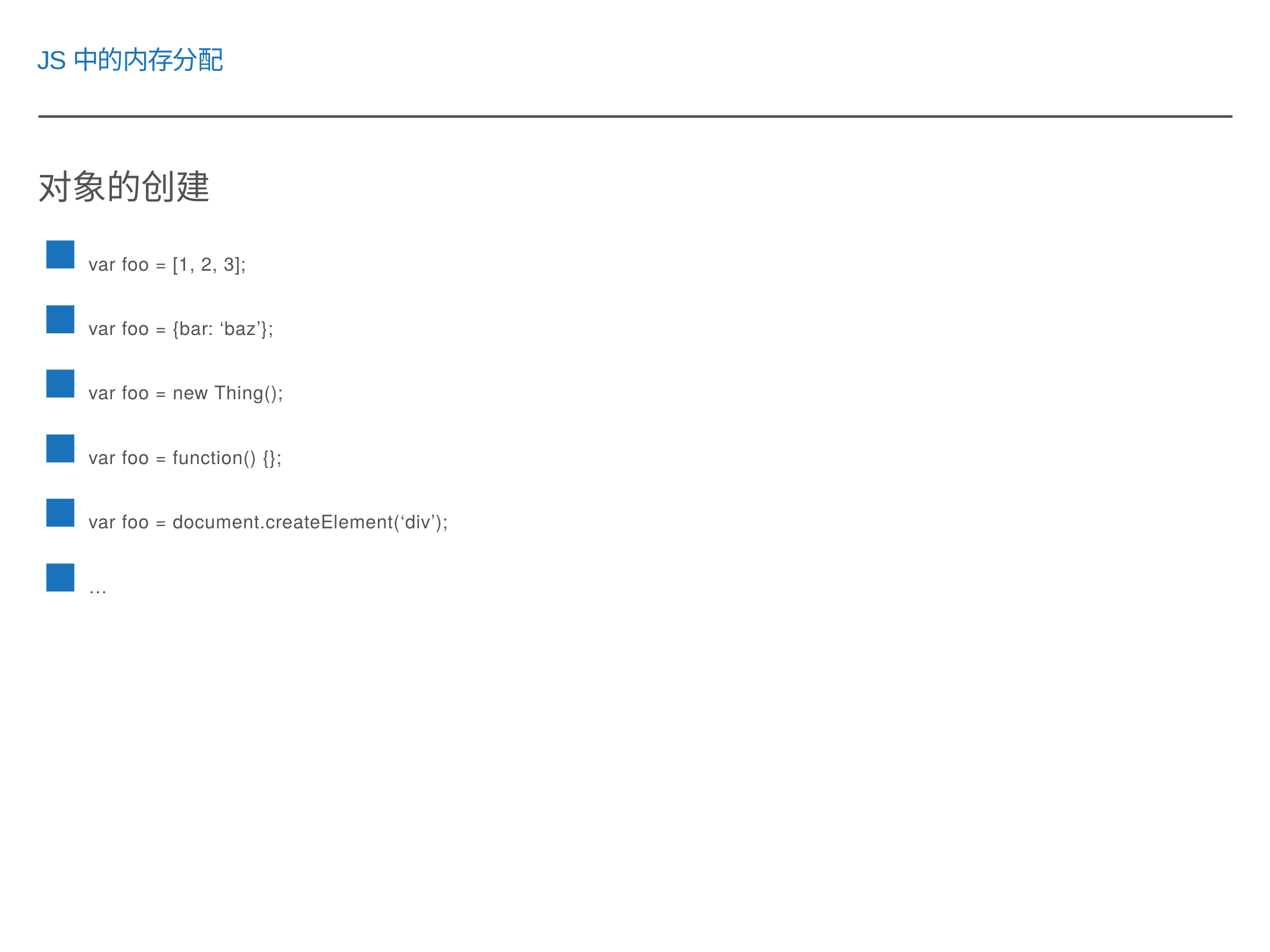

JS中的内存分配
对象的创建
var foo = [1, 2, 3];
var foo = {bar: ‘baz’};
var foo = new Thing();
var foo = function() {};
var foo = document.createElement(‘div’);
…